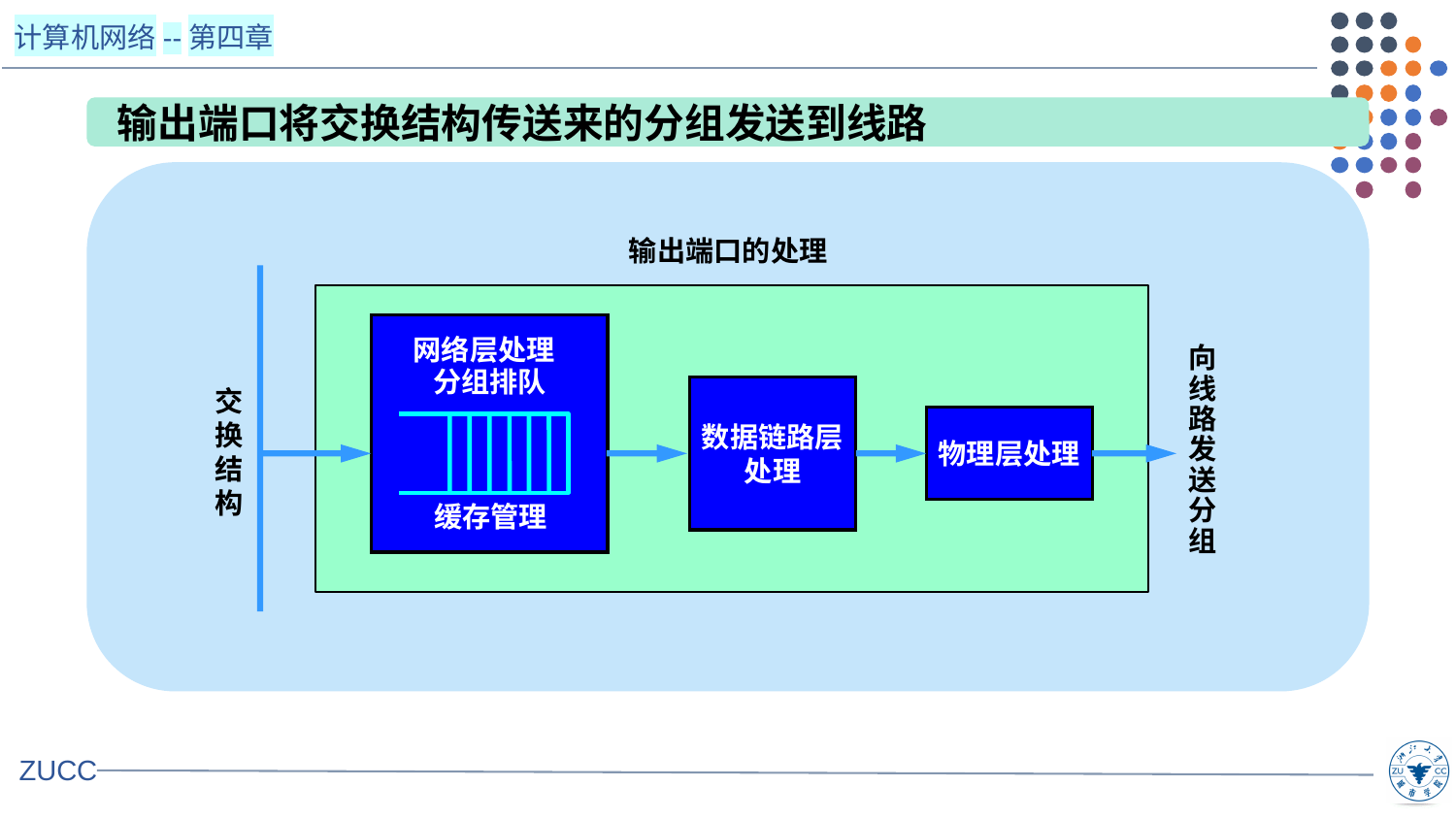

输出端口将交换结构传送来的分组发送到线路

  输出端口的处理

网络层处理
  分组排队
向
线
路
发
送
分
组
交
换
结
构
数据链路层
处理
物理层处理

缓存管理